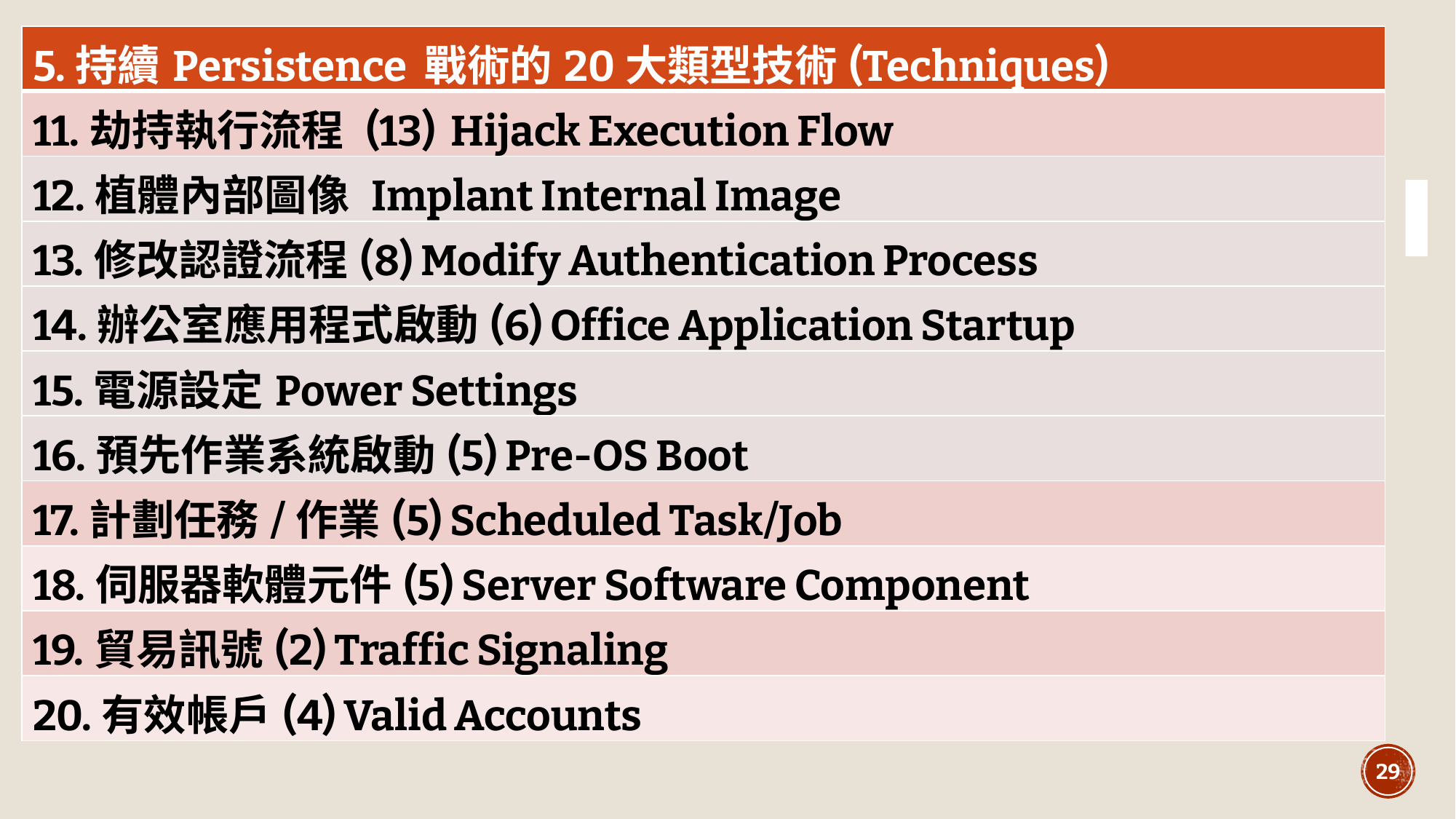

| 5.持續Persistence 戰術的20大類型技術(Techniques) |
| --- |
| 11.劫持執行流程 (13) Hijack Execution Flow |
| 12.植體內部圖像 Implant Internal Image |
| 13.修改認證流程(8) Modify Authentication Process |
| 14.辦公室應用程式啟動(6) Office Application Startup |
| 15.電源設定Power Settings |
| 16.預先作業系統啟動(5) Pre-OS Boot |
| 17.計劃任務/作業(5) Scheduled Task/Job |
| 18.伺服器軟體元件(5) Server Software Component |
| 19.貿易訊號(2) Traffic Signaling |
| 20.有效帳戶(4) Valid Accounts |

29